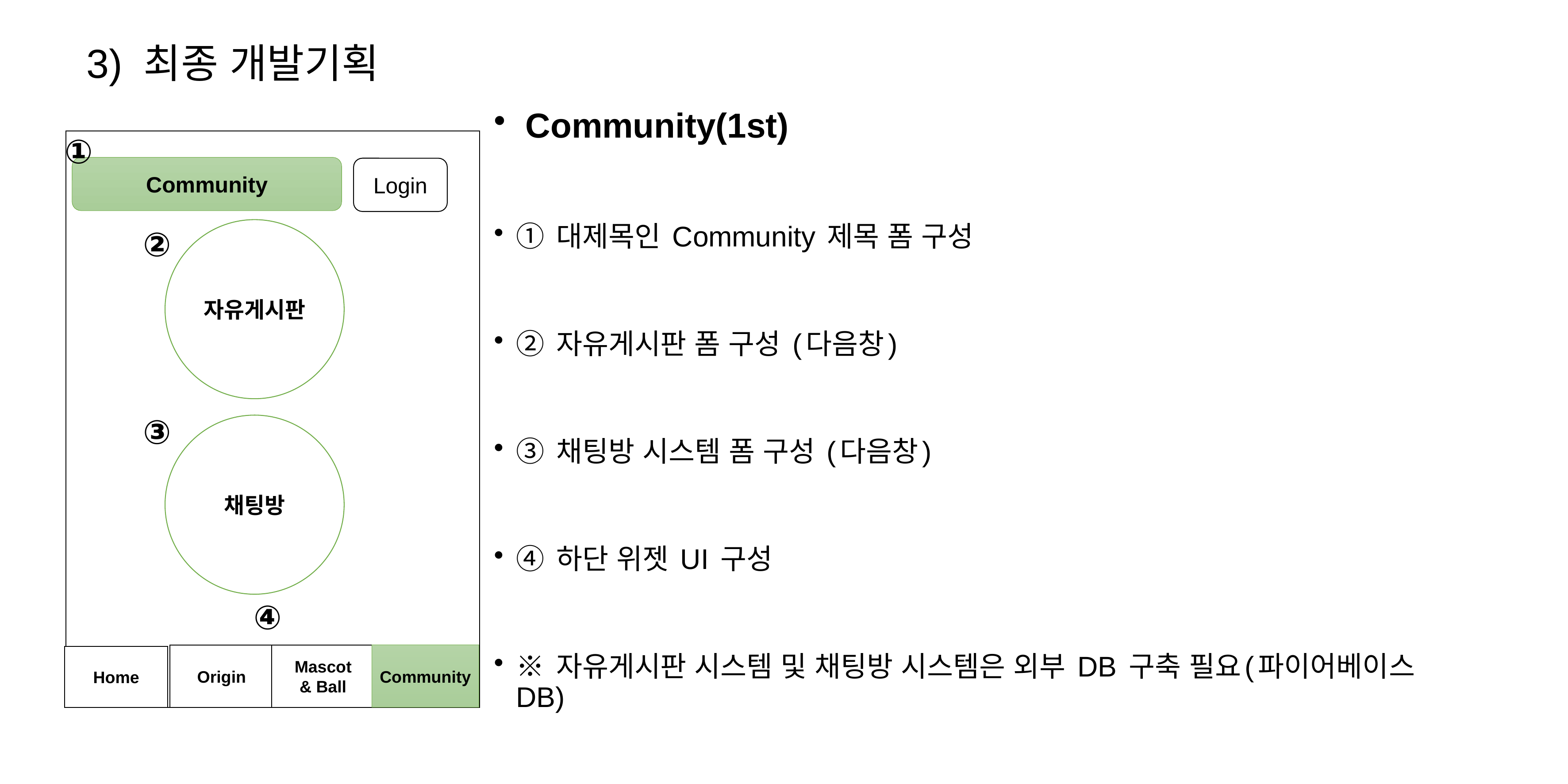

# 3) 최종 개발기획
 Community(1st)

① 대제목인 Community 제목 폼 구성

② 자유게시판 폼 구성 (다음창)

③ 채팅방 시스템 폼 구성 (다음창)

④ 하단 위젯 UI 구성

※ 자유게시판 시스템 및 채팅방 시스템은 외부 DB 구축 필요(파이어베이스 DB)

①

Community
Login
자유게시판
②

③
채팅방
④
Origin
Mascot
& Ball
Community
Home